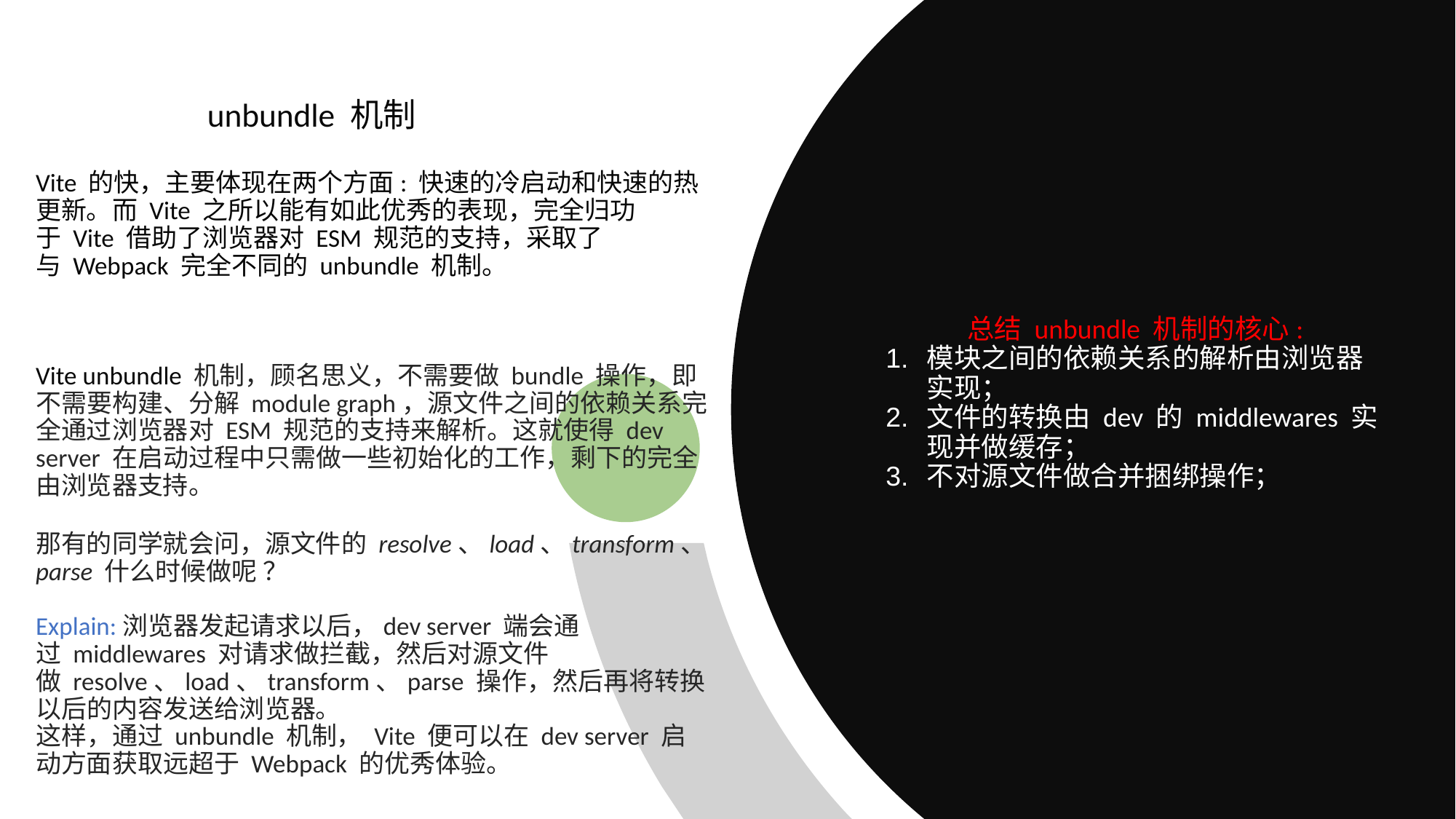

# unbundle 机制 Vite 的快，主要体现在两个方面: 快速的冷启动和快速的热更新。而 Vite 之所以能有如此优秀的表现，完全归功于 Vite 借助了浏览器对 ESM 规范的支持，采取了与 Webpack 完全不同的 unbundle 机制。 Vite unbundle 机制，顾名思义，不需要做 bundle 操作，即不需要构建、分解 module graph，源文件之间的依赖关系完全通过浏览器对 ESM 规范的支持来解析。这就使得 dev server 在启动过程中只需做一些初始化的工作，剩下的完全由浏览器支持。
那有的同学就会问，源文件的 resolve、load、transform、parse 什么时候做呢 ？
Explain:浏览器发起请求以后，dev server 端会通过 middlewares 对请求做拦截，然后对源文件做 resolve、load、transform、parse 操作，然后再将转换以后的内容发送给浏览器。
这样，通过 unbundle 机制， Vite 便可以在 dev server 启动方面获取远超于 Webpack 的优秀体验。

总结 unbundle 机制的核心:
模块之间的依赖关系的解析由浏览器实现；
文件的转换由 dev 的 middlewares 实现并做缓存；
不对源文件做合并捆绑操作；